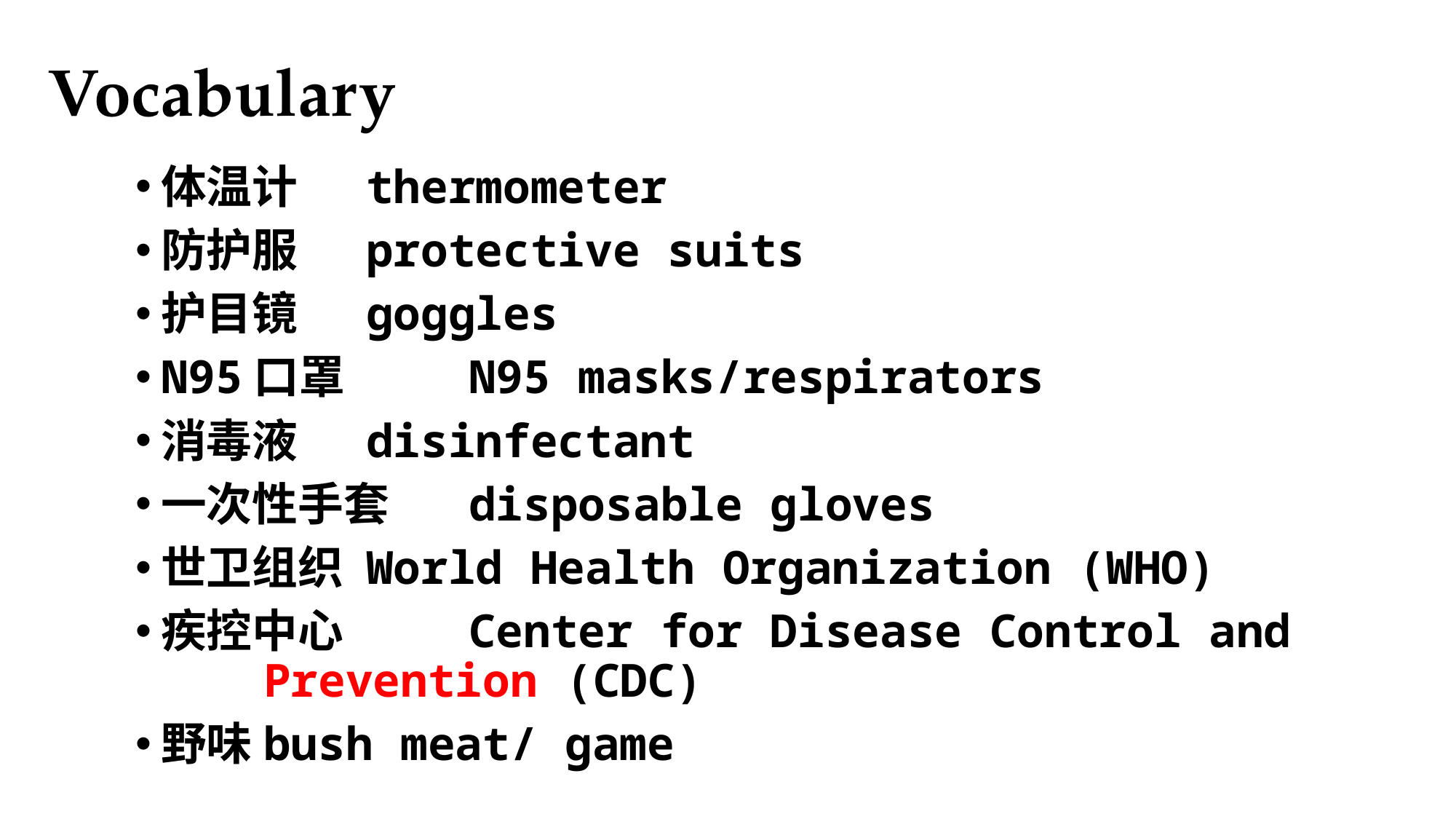

# Vocabulary
体温计			thermometer
防护服			protective suits
护目镜			goggles
N95口罩	 		N95 masks/respirators
消毒液			disinfectant
一次性手套		disposable gloves
世卫组织		World Health Organization (WHO)
疾控中心    		Center for Disease Control and 					Prevention (CDC)
野味 			bush meat/ game